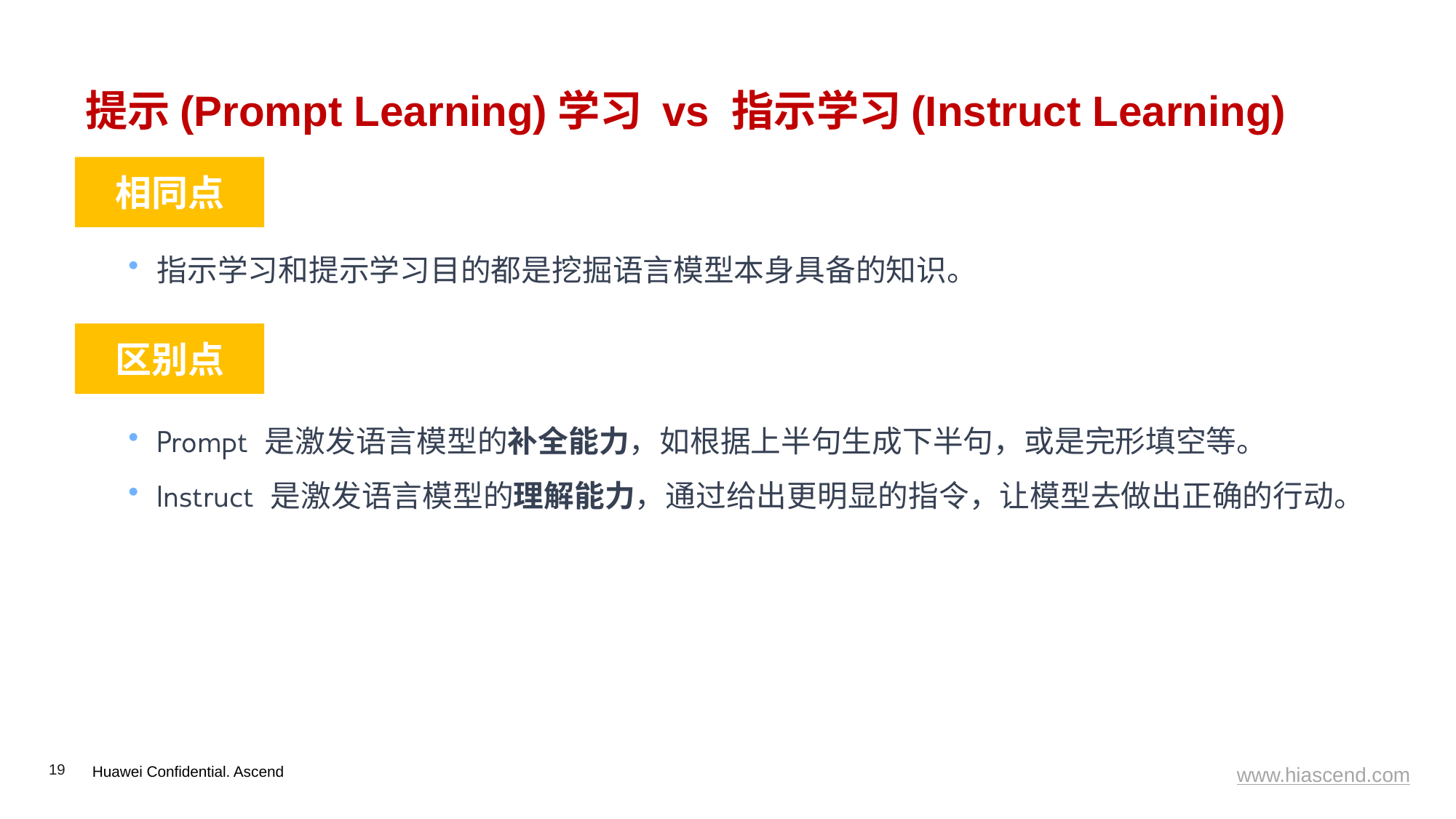

# 提示(Prompt Learning)学习 vs 指示学习(Instruct Learning)
相同点
指示学习和提示学习目的都是挖掘语言模型本身具备的知识。
区别点
Prompt 是激发语言模型的补全能力，如根据上半句生成下半句，或是完形填空等。
Instruct 是激发语言模型的理解能力，通过给出更明显的指令，让模型去做出正确的行动。